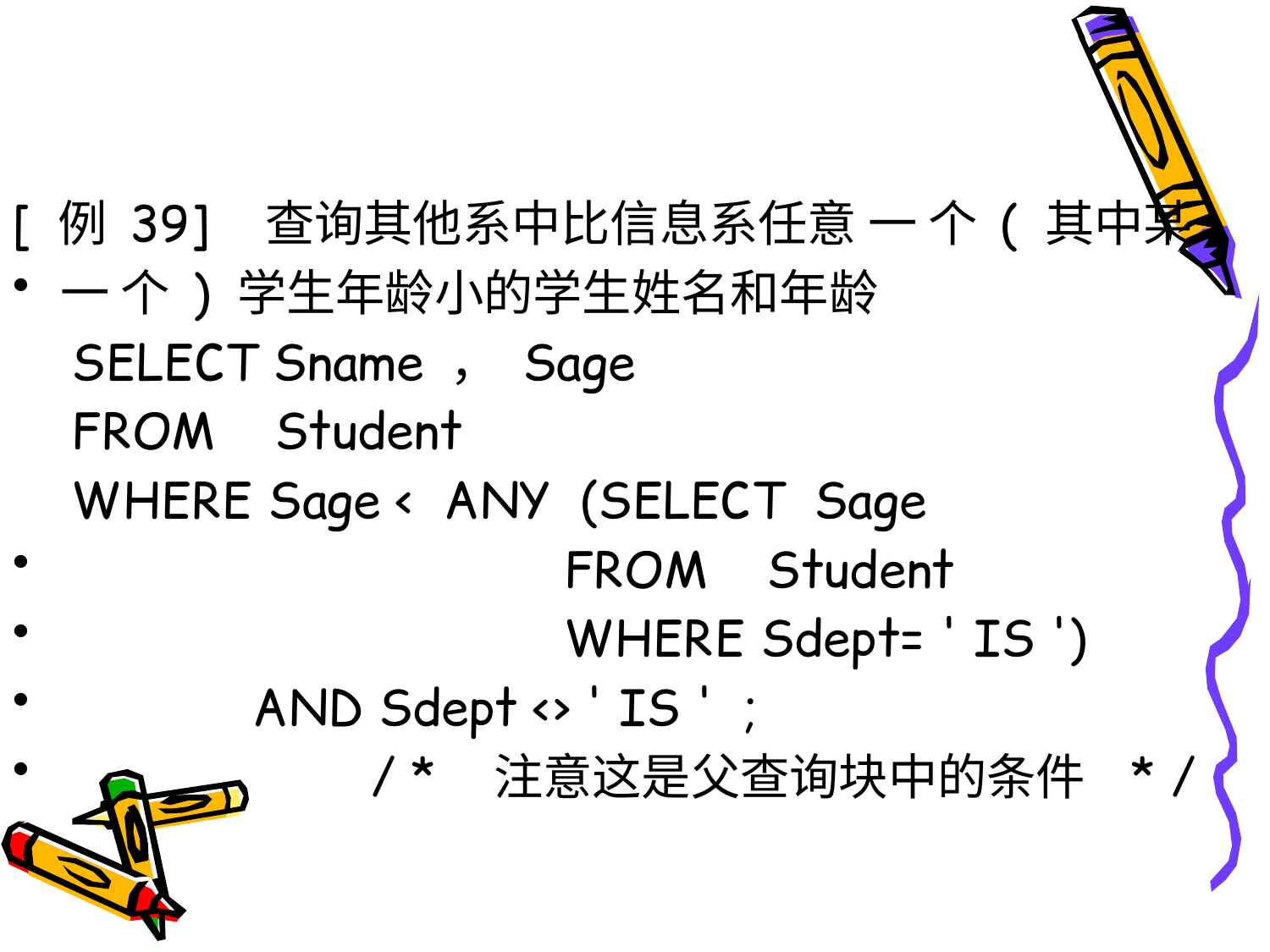

#
[ 例 39]   查询其他系中比信息系任意 一 个 ( 其中某
一 个 ) 学生年龄小的学生姓名和年龄
    SELECT Sname ， Sage
    FROM    Student
    WHERE Sage <  ANY  (SELECT  Sage
                                  FROM    Student
                                  WHERE Sdept= ' IS ')
             AND Sdept <> ' IS '  ;
                     / *   注意这是父查询块中的条件   * /